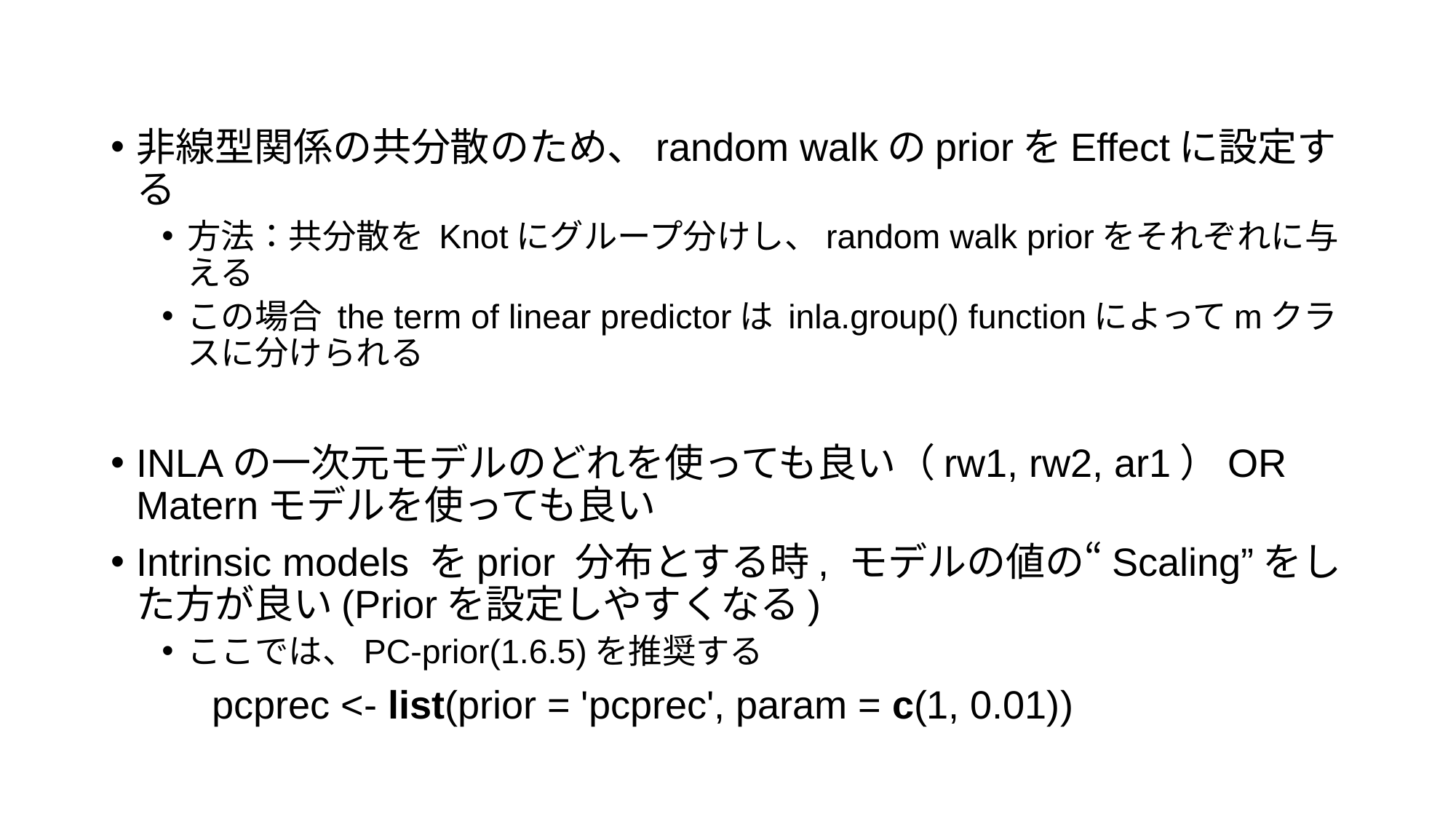

非線型関係の共分散のため、random walkのpriorをEffectに設定する
方法：共分散を Knotにグループ分けし、random walk priorをそれぞれに与える
この場合 the term of linear predictorは inla.group() functionによってmクラスに分けられる

INLAの一次元モデルのどれを使っても良い（rw1, rw2, ar1）OR Maternモデルを使っても良い
Intrinsic models をprior 分布とする時, モデルの値の“Scaling”をした方が良い(Priorを設定しやすくなる)
ここでは、PC-prior(1.6.5)を推奨する
　	pcprec <- list(prior = 'pcprec', param = c(1, 0.01))